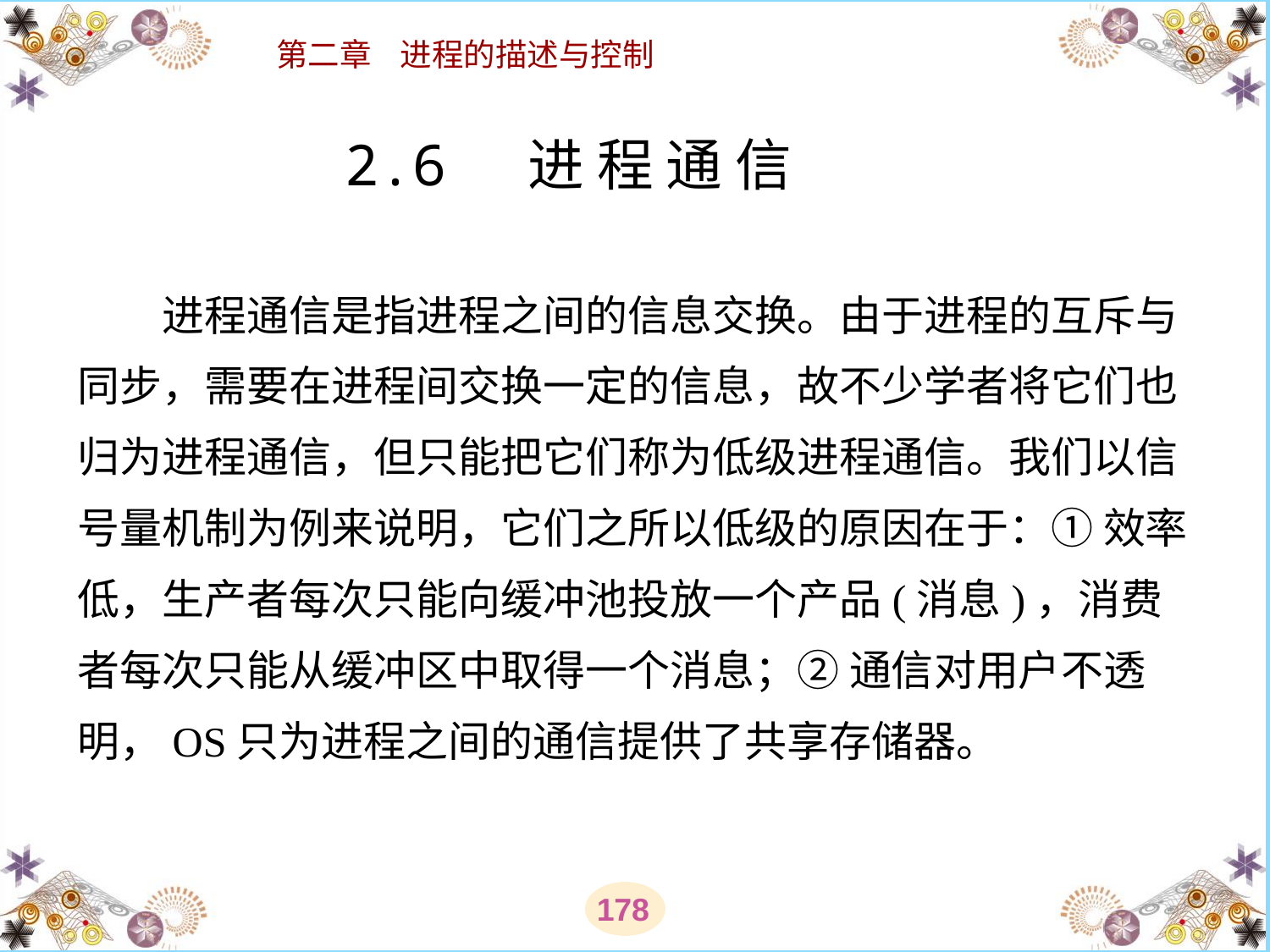

# 2.6  进 程 通 信 　　进程通信是指进程之间的信息交换。由于进程的互斥与同步，需要在进程间交换一定的信息，故不少学者将它们也归为进程通信，但只能把它们称为低级进程通信。我们以信号量机制为例来说明，它们之所以低级的原因在于：① 效率低，生产者每次只能向缓冲池投放一个产品(消息)，消费者每次只能从缓冲区中取得一个消息；② 通信对用户不透明，OS只为进程之间的通信提供了共享存储器。